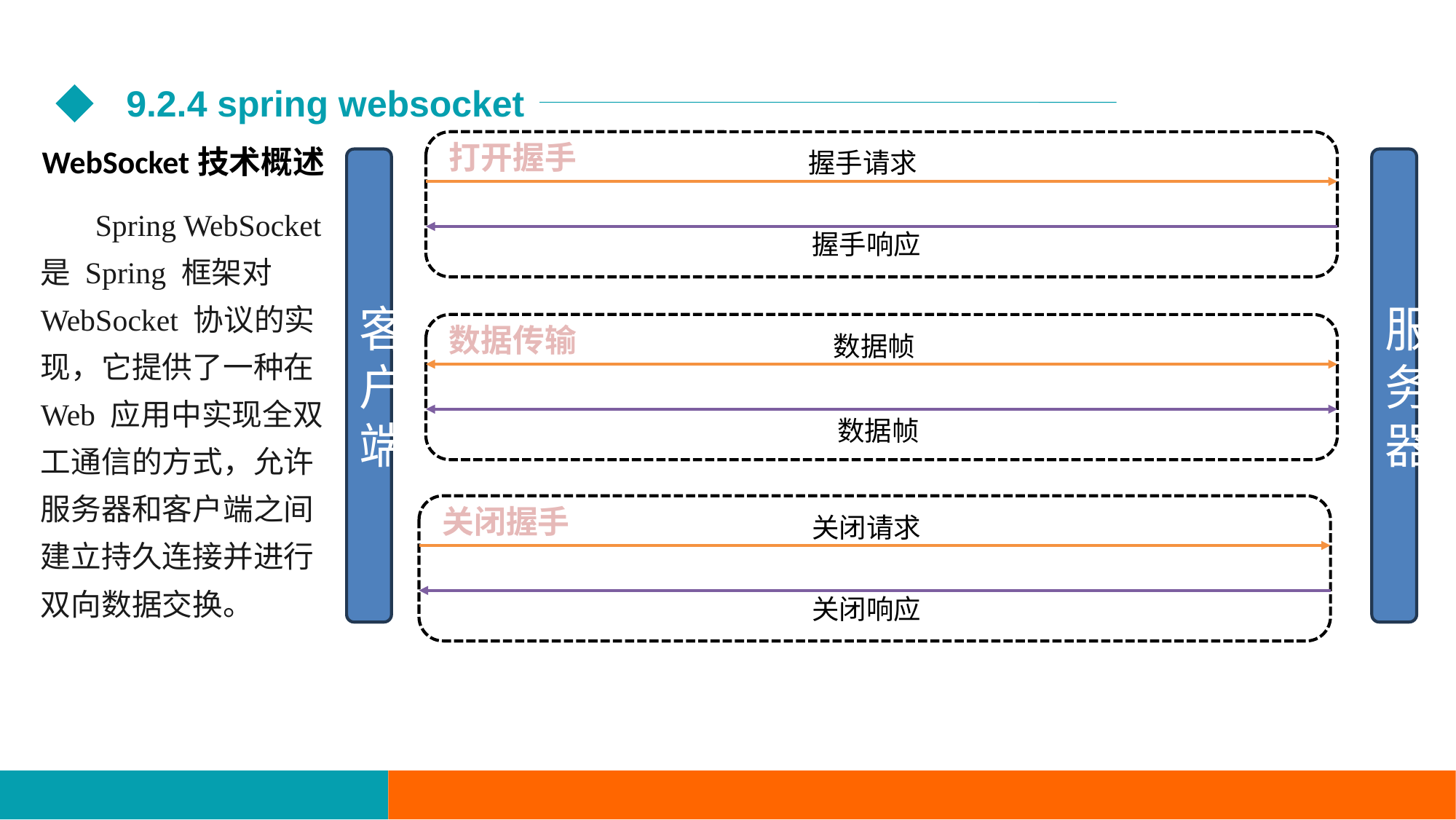

9.2.4 spring websocket

打开握手
握手请求
握手响应
客户端
服务器

数据传输
数据帧
数据帧

关闭握手
关闭请求
关闭响应
WebSocket技术概述
Spring WebSocket 是 Spring 框架对 WebSocket 协议的实现，它提供了一种在 Web 应用中实现全双工通信的方式，允许服务器和客户端之间建立持久连接并进行双向数据交换。